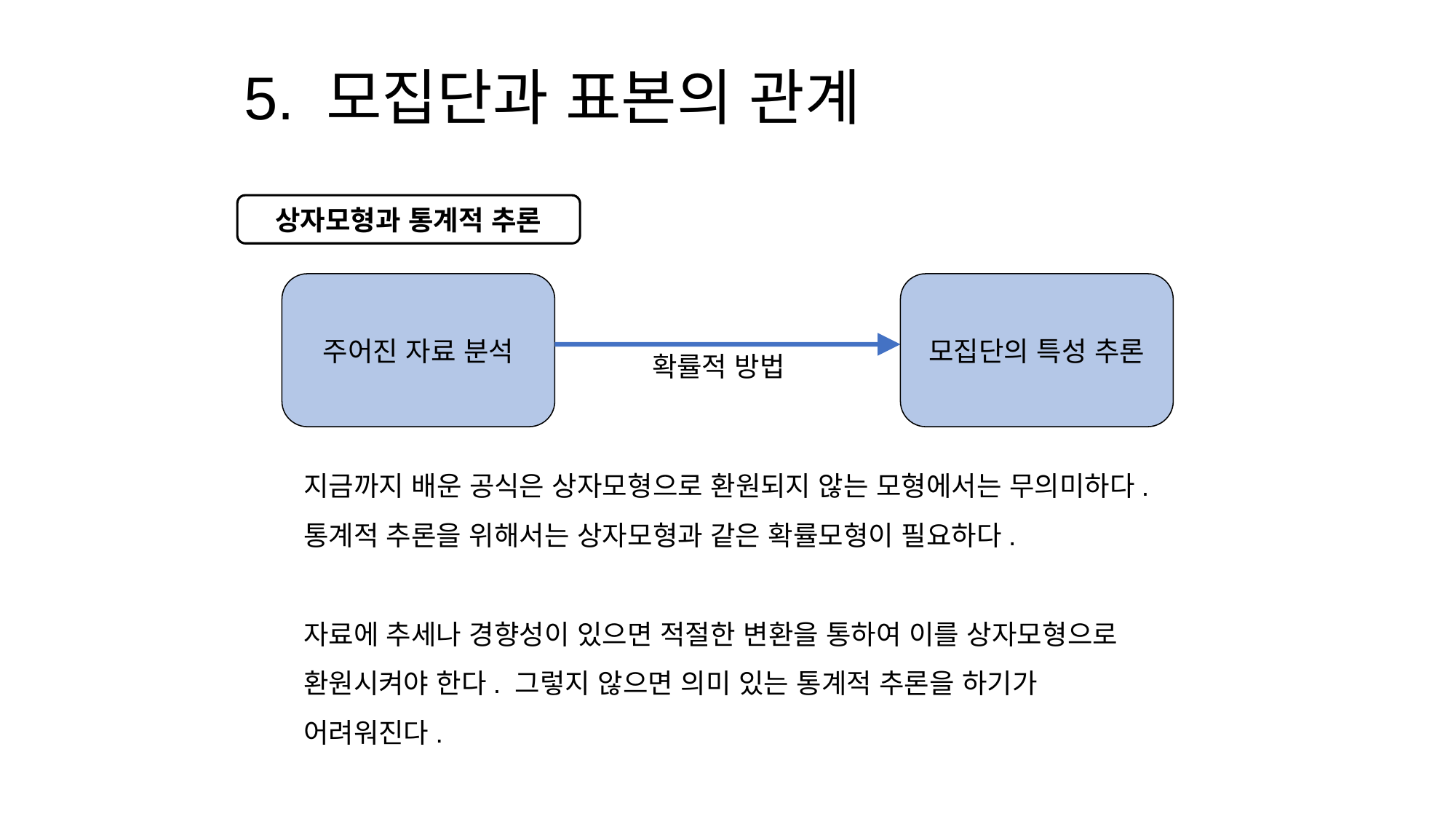

# 5. 모집단과 표본의 관계
상자모형과 통계적 추론
주어진 자료 분석
모집단의 특성 추론

확률적 방법
지금까지 배운 공식은 상자모형으로 환원되지 않는 모형에서는 무의미하다. 통계적 추론을 위해서는 상자모형과 같은 확률모형이 필요하다.

자료에 추세나 경향성이 있으면 적절한 변환을 통하여 이를 상자모형으로 환원시켜야 한다. 그렇지 않으면 의미 있는 통계적 추론을 하기가 어려워진다.